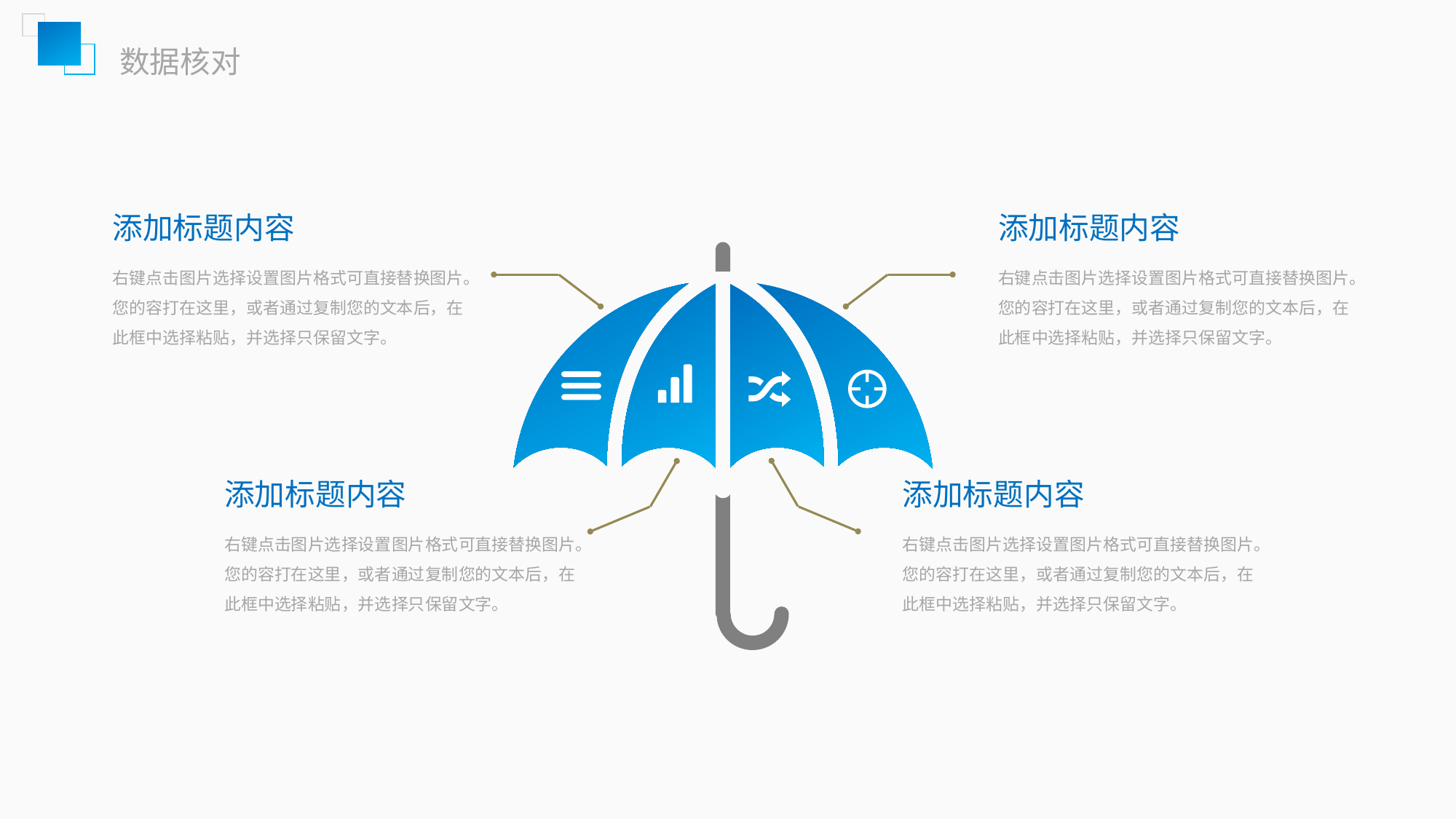

数据核对

添加标题内容
右键点击图片选择设置图片格式可直接替换图片。您的容打在这里，或者通过复制您的文本后，在此框中选择粘贴，并选择只保留文字。
添加标题内容
右键点击图片选择设置图片格式可直接替换图片。您的容打在这里，或者通过复制您的文本后，在此框中选择粘贴，并选择只保留文字。

添加标题内容
右键点击图片选择设置图片格式可直接替换图片。您的容打在这里，或者通过复制您的文本后，在此框中选择粘贴，并选择只保留文字。
添加标题内容
右键点击图片选择设置图片格式可直接替换图片。您的容打在这里，或者通过复制您的文本后，在此框中选择粘贴，并选择只保留文字。